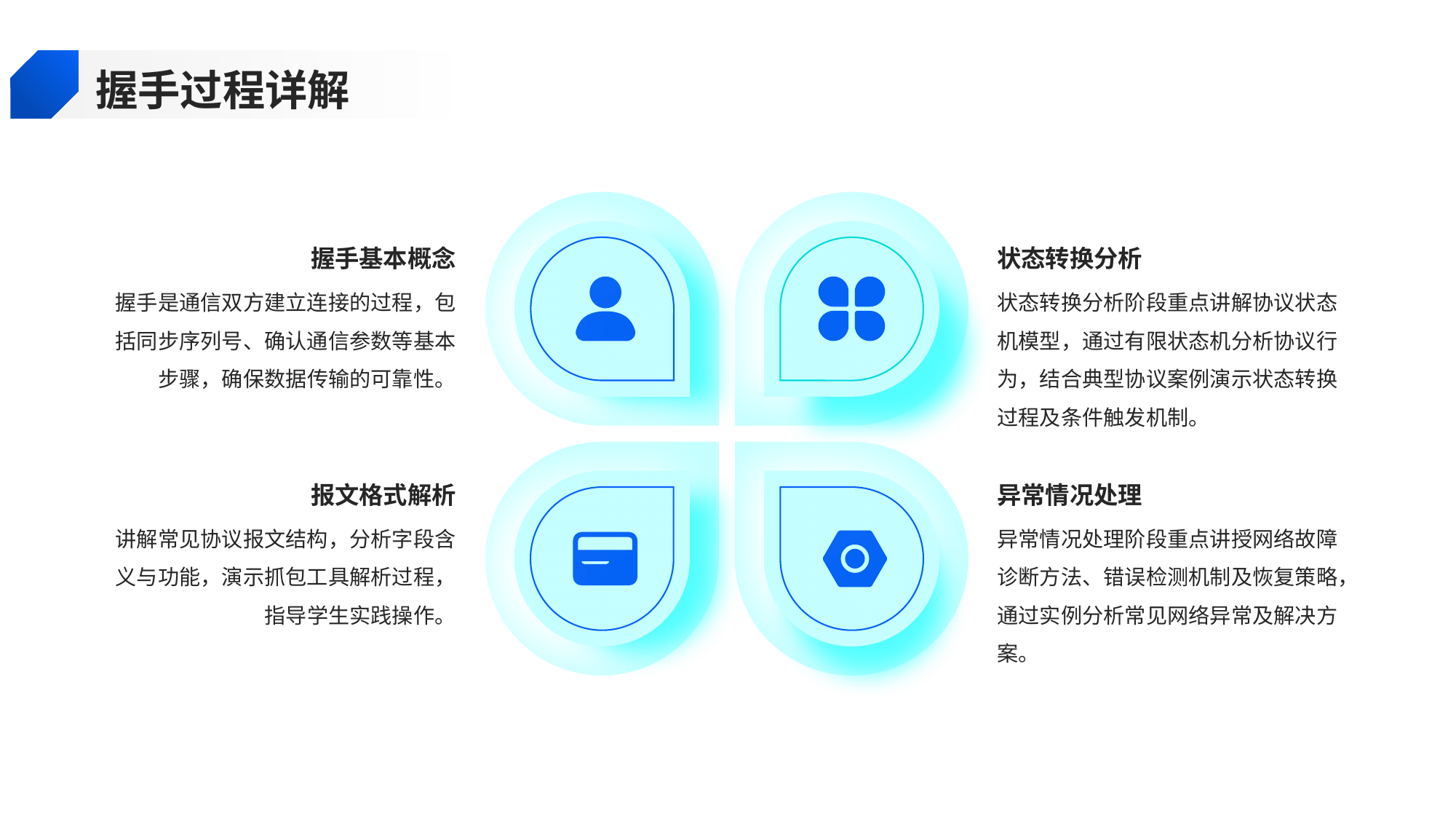

握手过程详解

握手基本概念
状态转换分析

握手是通信双方建立连接的过程，包括同步序列号、确认通信参数等基本步骤，确保数据传输的可靠性。
状态转换分析阶段重点讲解协议状态机模型，通过有限状态机分析协议行为，结合典型协议案例演示状态转换过程及条件触发机制。

报文格式解析
异常情况处理

讲解常见协议报文结构，分析字段含义与功能，演示抓包工具解析过程，指导学生实践操作。
异常情况处理阶段重点讲授网络故障诊断方法、错误检测机制及恢复策略，通过实例分析常见网络异常及解决方案。